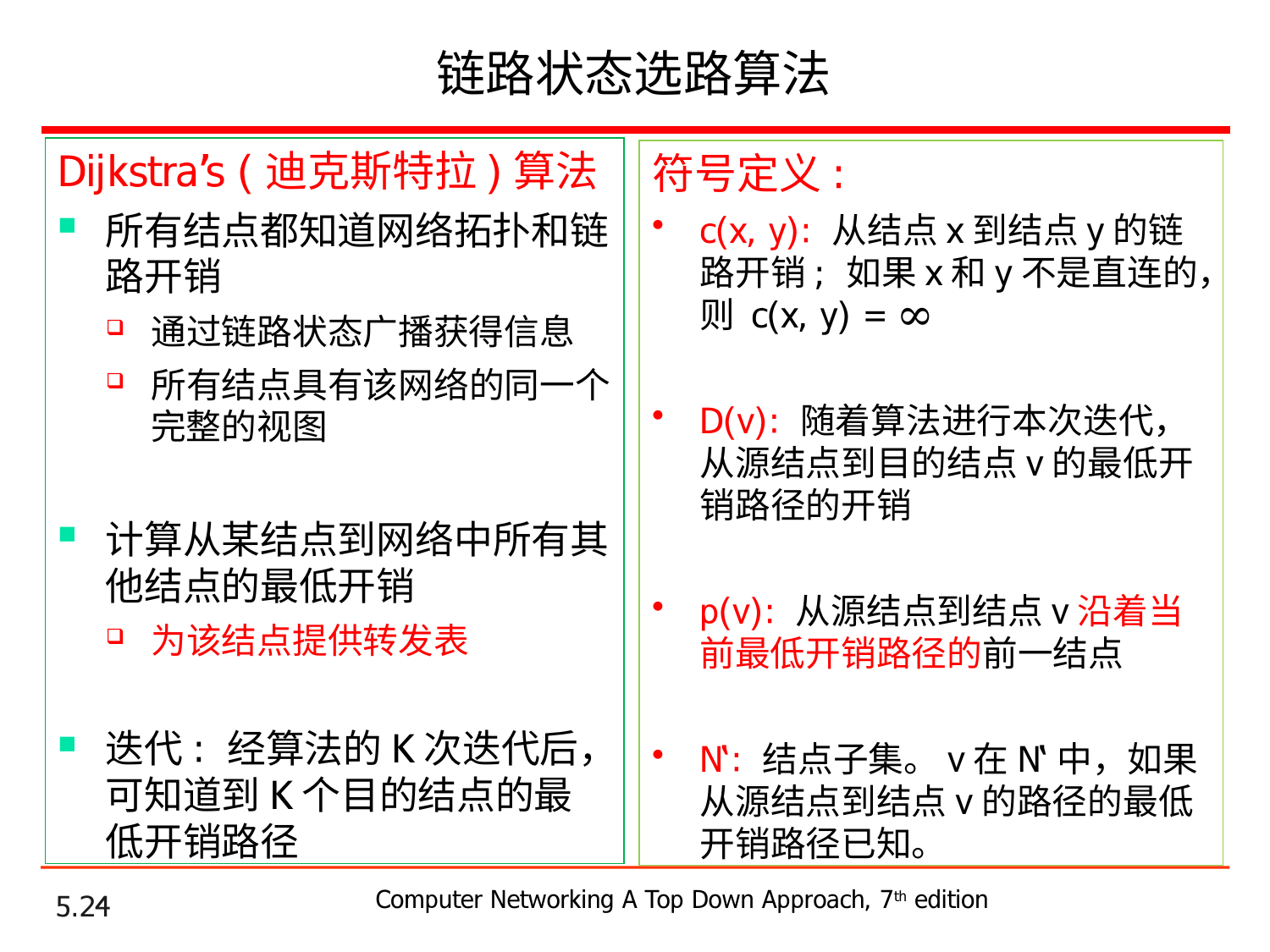

# 链路状态选路算法
Dijkstra’s (迪克斯特拉)算法
所有结点都知道网络拓扑和链路开销
通过链路状态广播获得信息
所有结点具有该网络的同一个完整的视图

计算从某结点到网络中所有其他结点的最低开销
为该结点提供转发表

迭代: 经算法的K次迭代后，可知道到K个目的结点的最低开销路径
符号定义:
c(x, y): 从结点x到结点y的链路开销; 如果x和y不是直连的，则 c(x, y) = ∞

D(v): 随着算法进行本次迭代，从源结点到目的结点v的最低开销路径的开销

p(v): 从源结点到结点v沿着当前最低开销路径的前一结点

N‘: 结点子集。v在N‘中，如果从源结点到结点v的路径的最低开销路径已知。